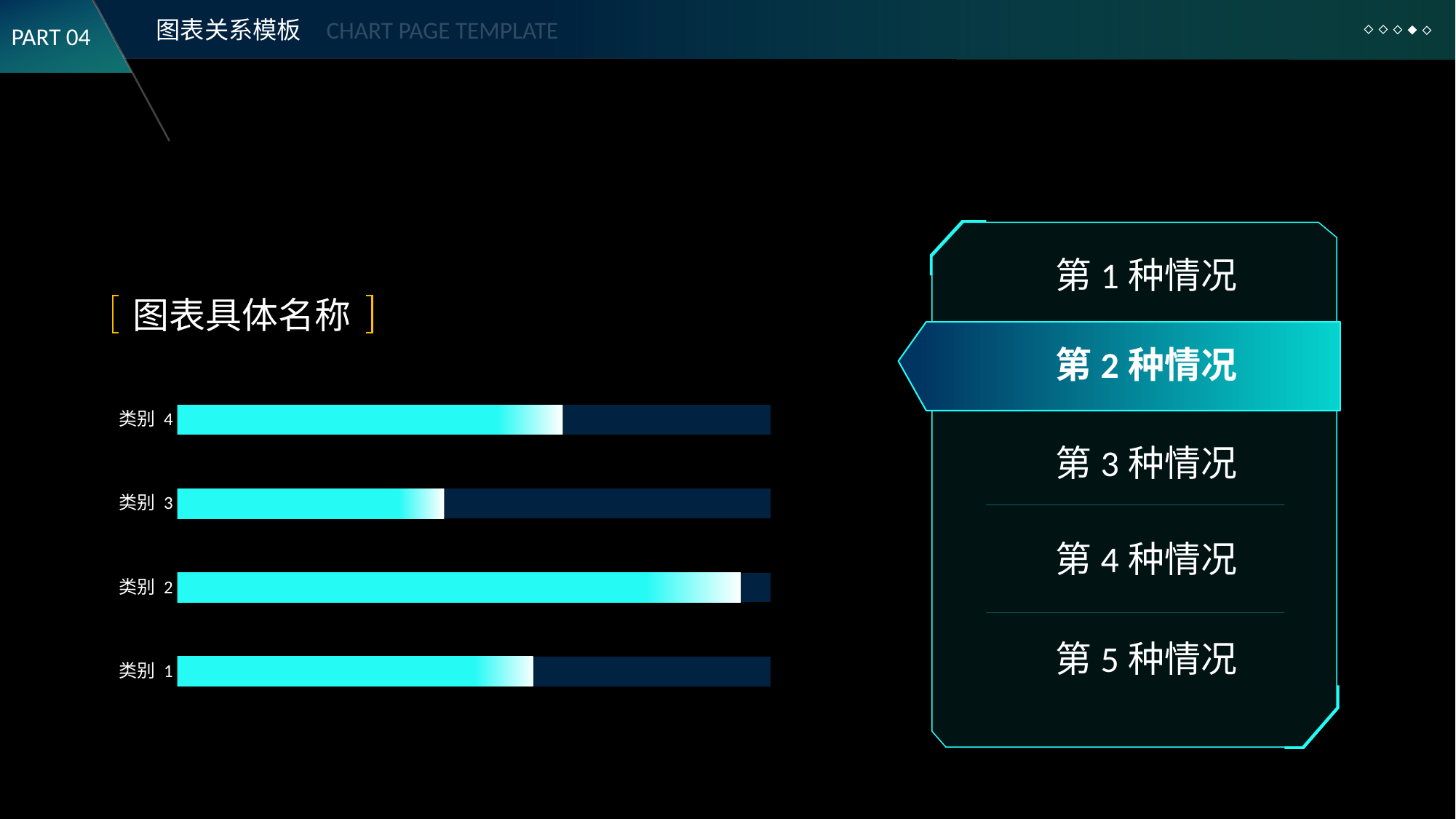

图表关系模板
CHART PAGE TEMPLATE
PART 04

第1种情况
图表具体名称

第2种情况

### Chart

| Category | 系列 1 | 系列 2 |
|---|---|---|
| 类别 1 | 4.0 | 2.4 |
| 类别 2 | 4.0 | 3.8 |
| 类别 3 | 4.0 | 1.8 |
| 类别 4 | 4.0 | 2.6 |
第3种情况
第4种情况
第5种情况